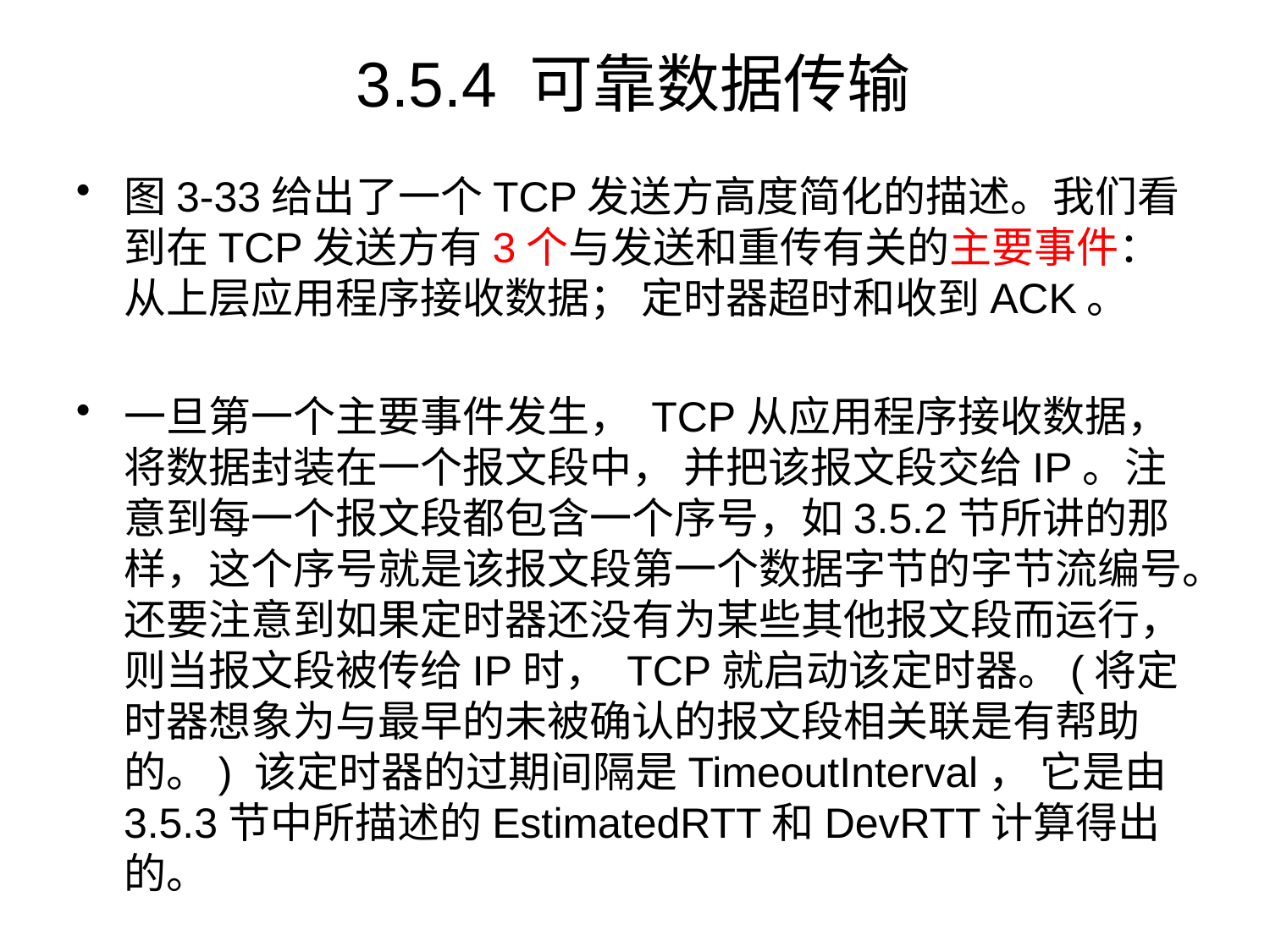

# 3.5.4 可靠数据传输
图3-33给出了一个TCP发送方高度简化的描述。我们看到在TCP发送方有3个与发送和重传有关的主要事件：从上层应用程序接收数据； 定时器超时和收到ACK。

一旦第一个主要事件发生， TCP从应用程序接收数据， 将数据封装在一个报文段中， 并把该报文段交给IP。注意到每一个报文段都包含一个序号，如3.5.2节所讲的那样，这个序号就是该报文段第一个数据字节的字节流编号。还要注意到如果定时器还没有为某些其他报文段而运行， 则当报文段被传给IP时， TCP就启动该定时器。(将定时器想象为与最早的未被确认的报文段相关联是有帮助的。) 该定时器的过期间隔是TimeoutInterval， 它是由3.5.3节中所描述的EstimatedRTT和DevRTT计算得出的。